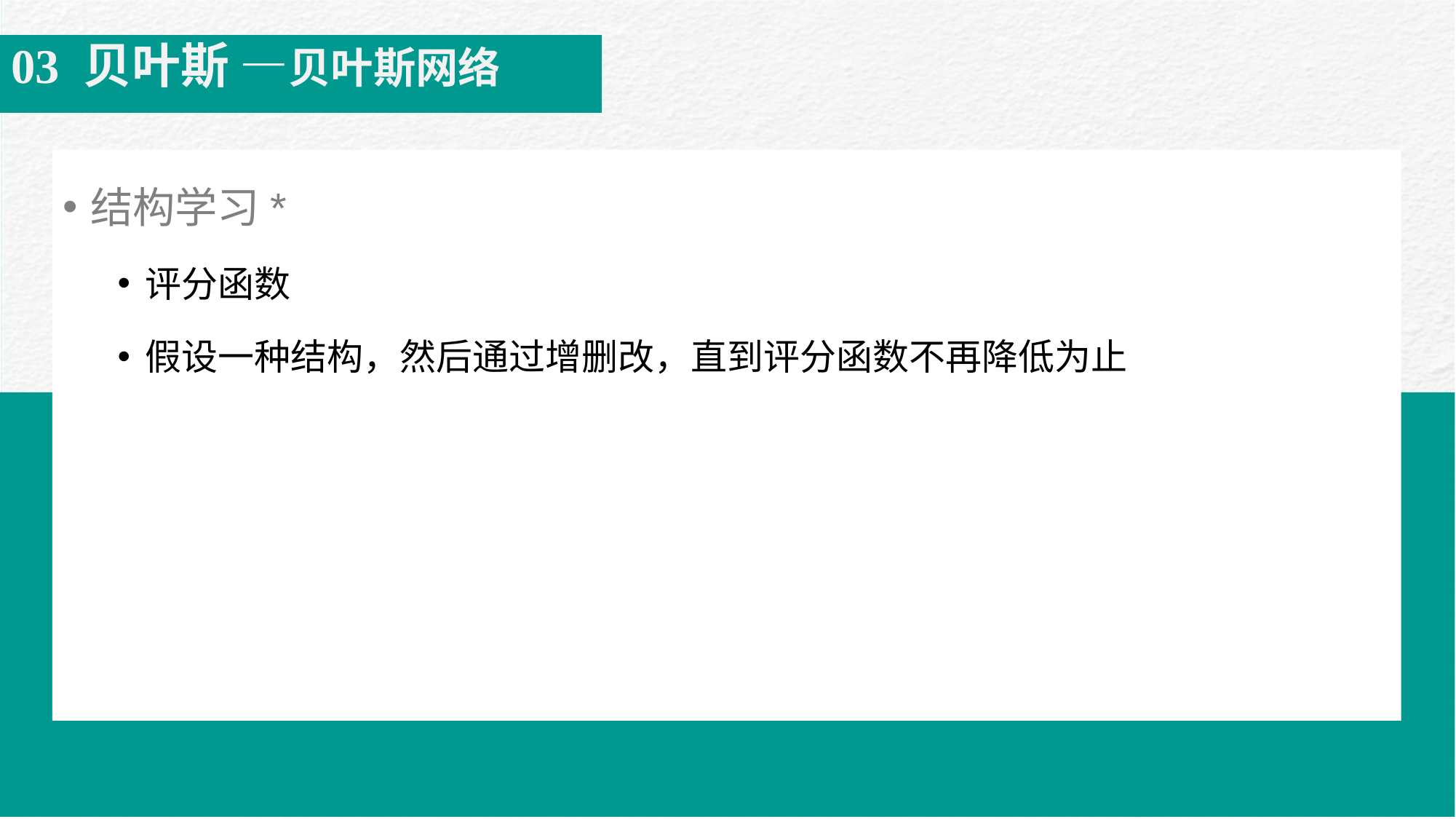

# 03 贝叶斯 —贝叶斯网络
结构学习*
评分函数
假设一种结构，然后通过增删改，直到评分函数不再降低为止